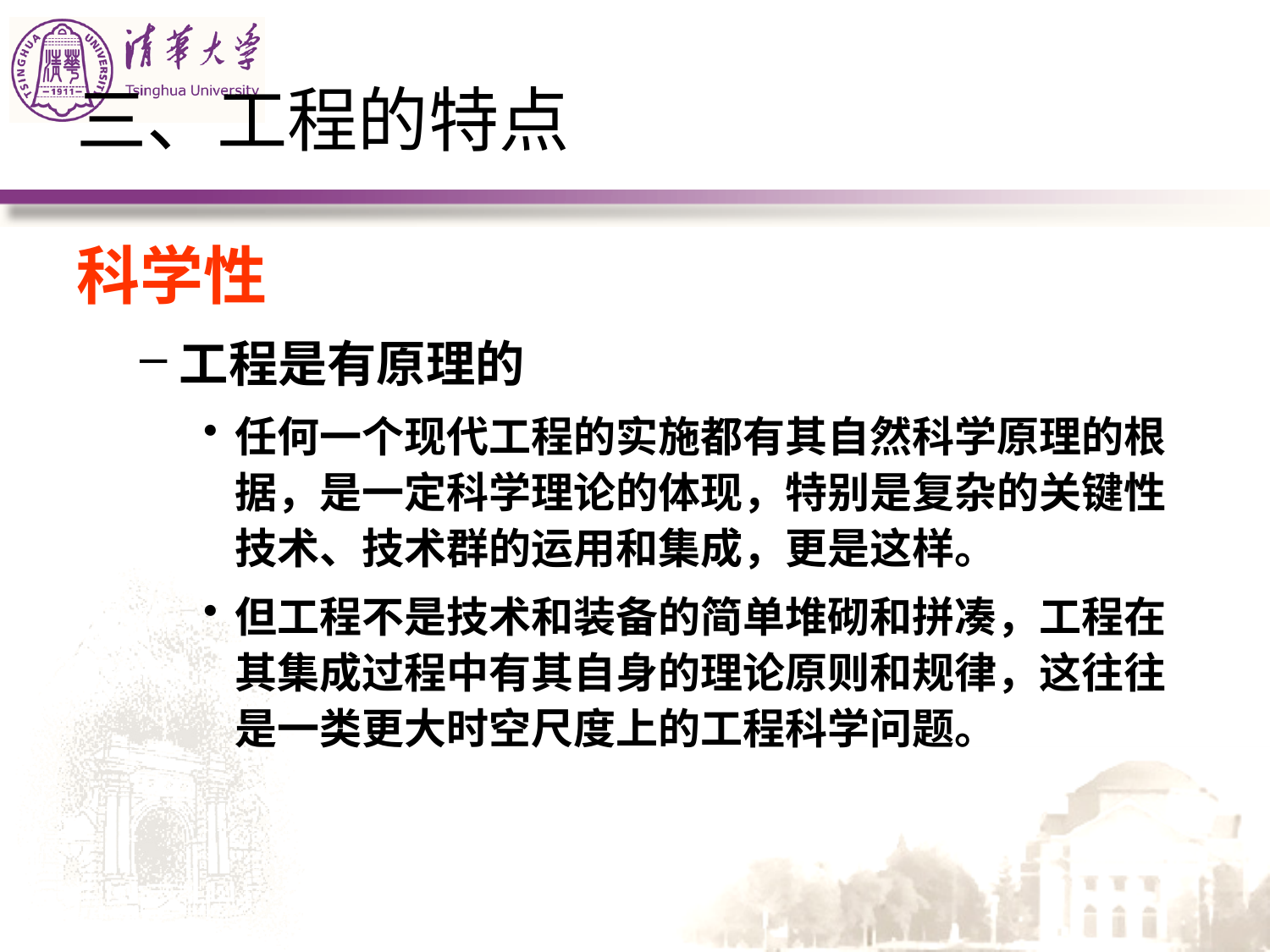

# 三、工程的特点
科学性
工程是有原理的
任何一个现代工程的实施都有其自然科学原理的根据，是一定科学理论的体现，特别是复杂的关键性技术、技术群的运用和集成，更是这样。
但工程不是技术和装备的简单堆砌和拼凑，工程在其集成过程中有其自身的理论原则和规律，这往往是一类更大时空尺度上的工程科学问题。